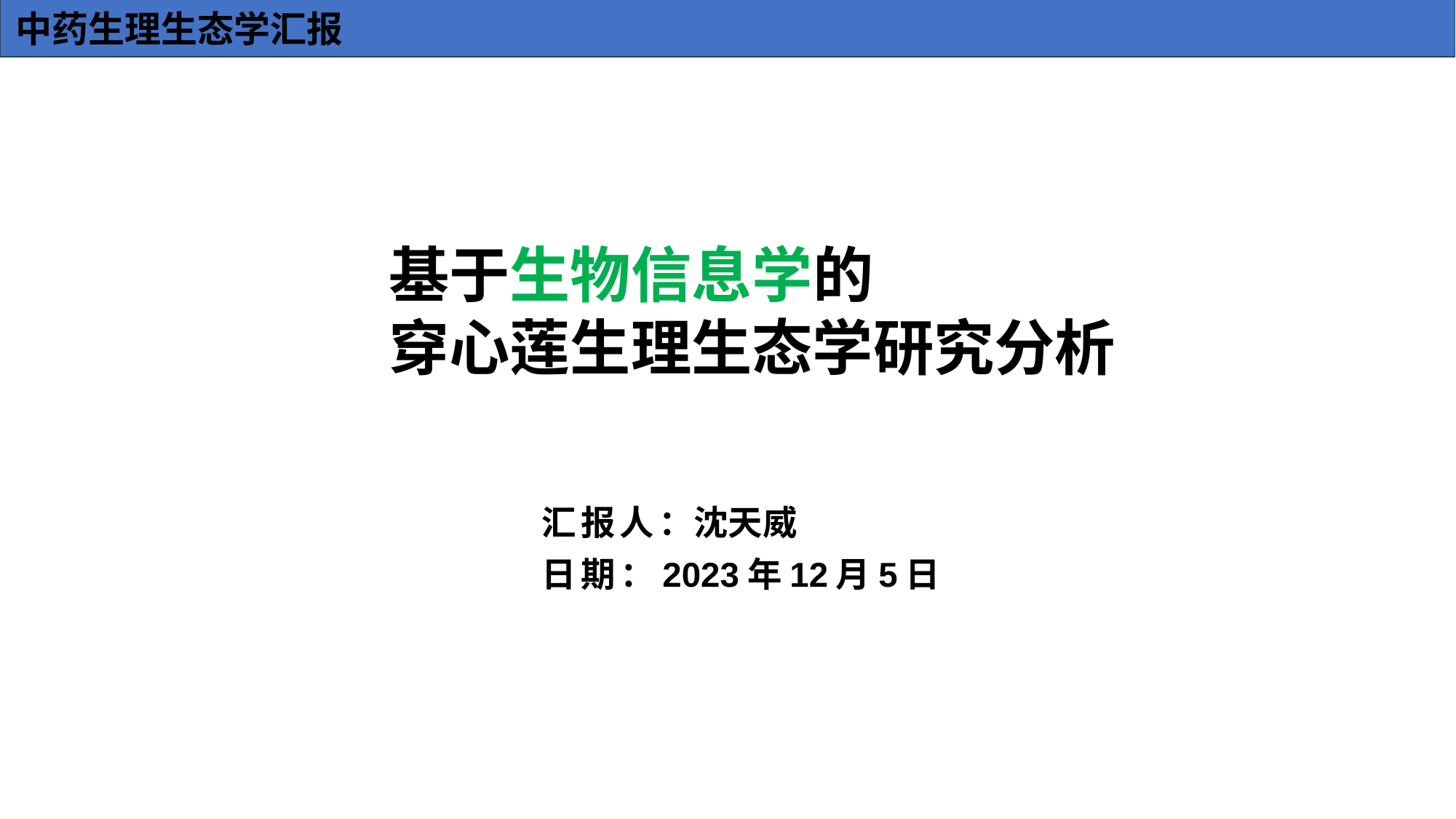

中药生理生态学汇报
基于生物信息学的
穿心莲生理生态学研究分析
汇报人：沈天威
日期：2023年12月5日